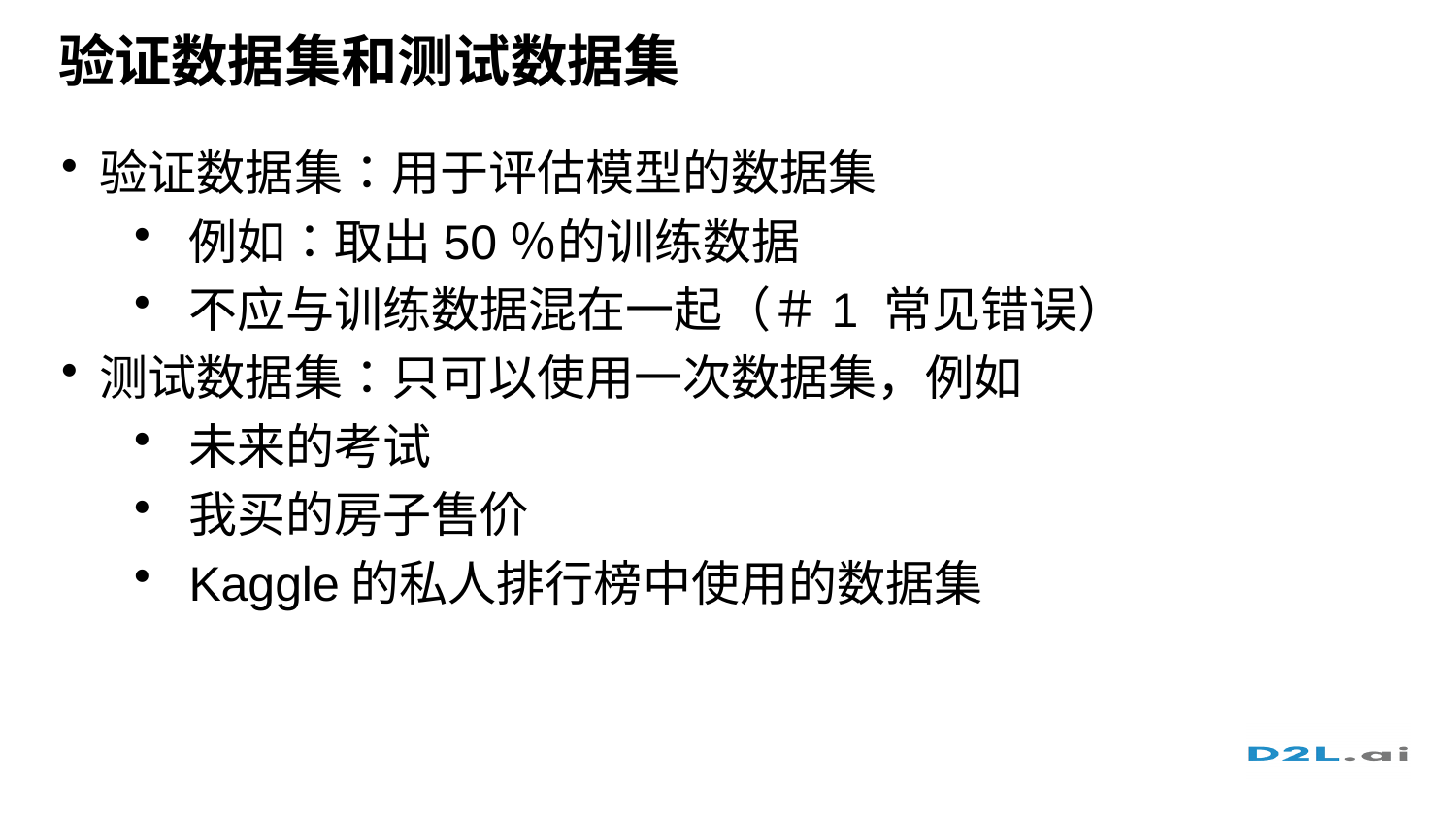

# 验证数据集和测试数据集
验证数据集：用于评估模型的数据集
例如：取出50％的训练数据
不应与训练数据混在一起（＃1 常见错误）
测试数据集：只可以使用一次数据集，例如
未来的考试
我买的房子售价
Kaggle的私人排行榜中使用的数据集